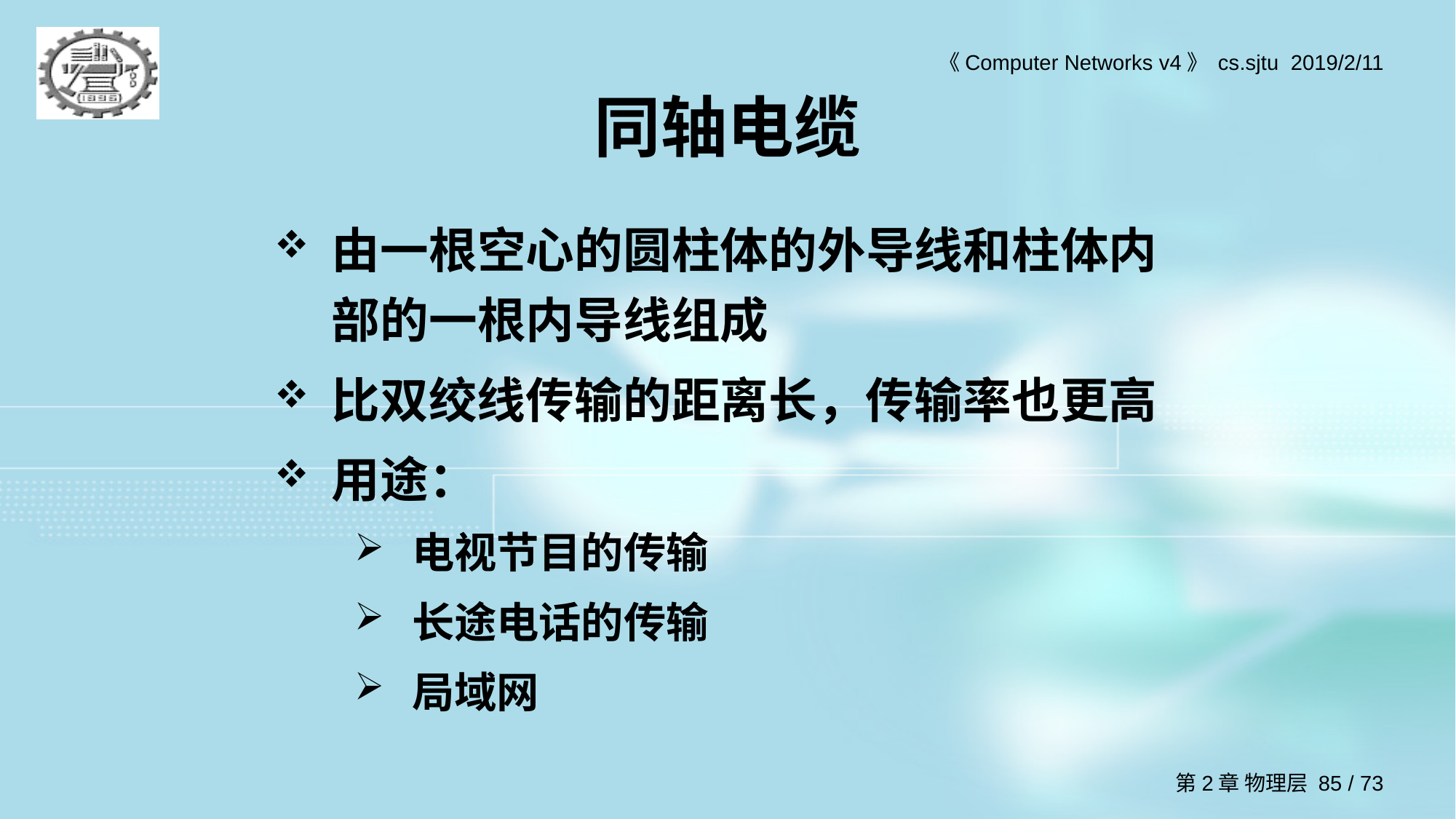

# 同轴电缆
由一根空心的圆柱体的外导线和柱体内部的一根内导线组成
比双绞线传输的距离长，传输率也更高
用途：
电视节目的传输
长途电话的传输
局域网